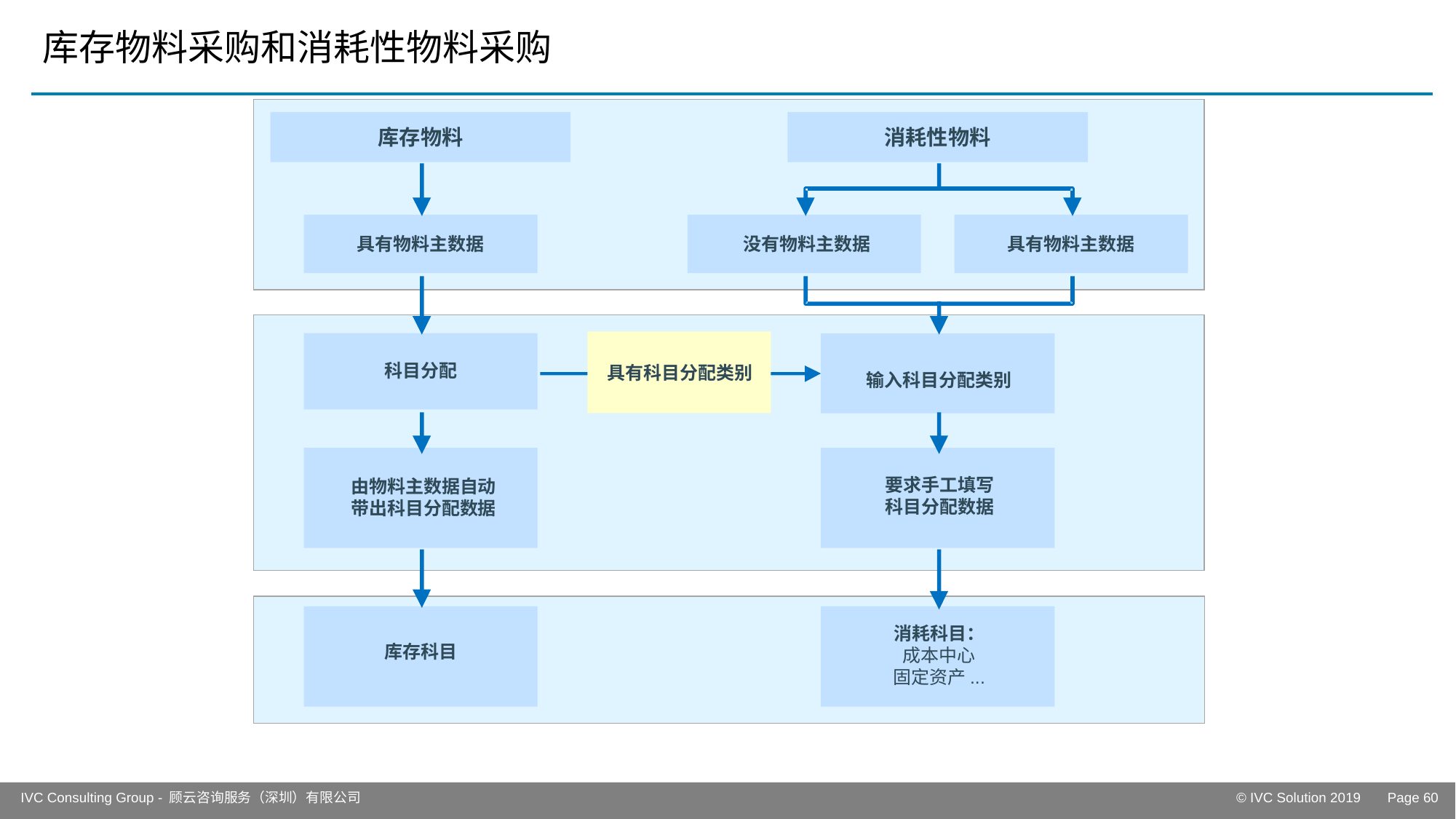

# 库存物料采购和消耗性物料采购

库存物料
消耗性物料

具有物料主数据
没有物料主数据
具有物料主数据

科目分配
具有科目分配类别

输入科目分配类别

要求手工填写
科目分配数据
由物料主数据自动
带出科目分配数据

消耗科目：
成本中心
固定资产...
库存科目